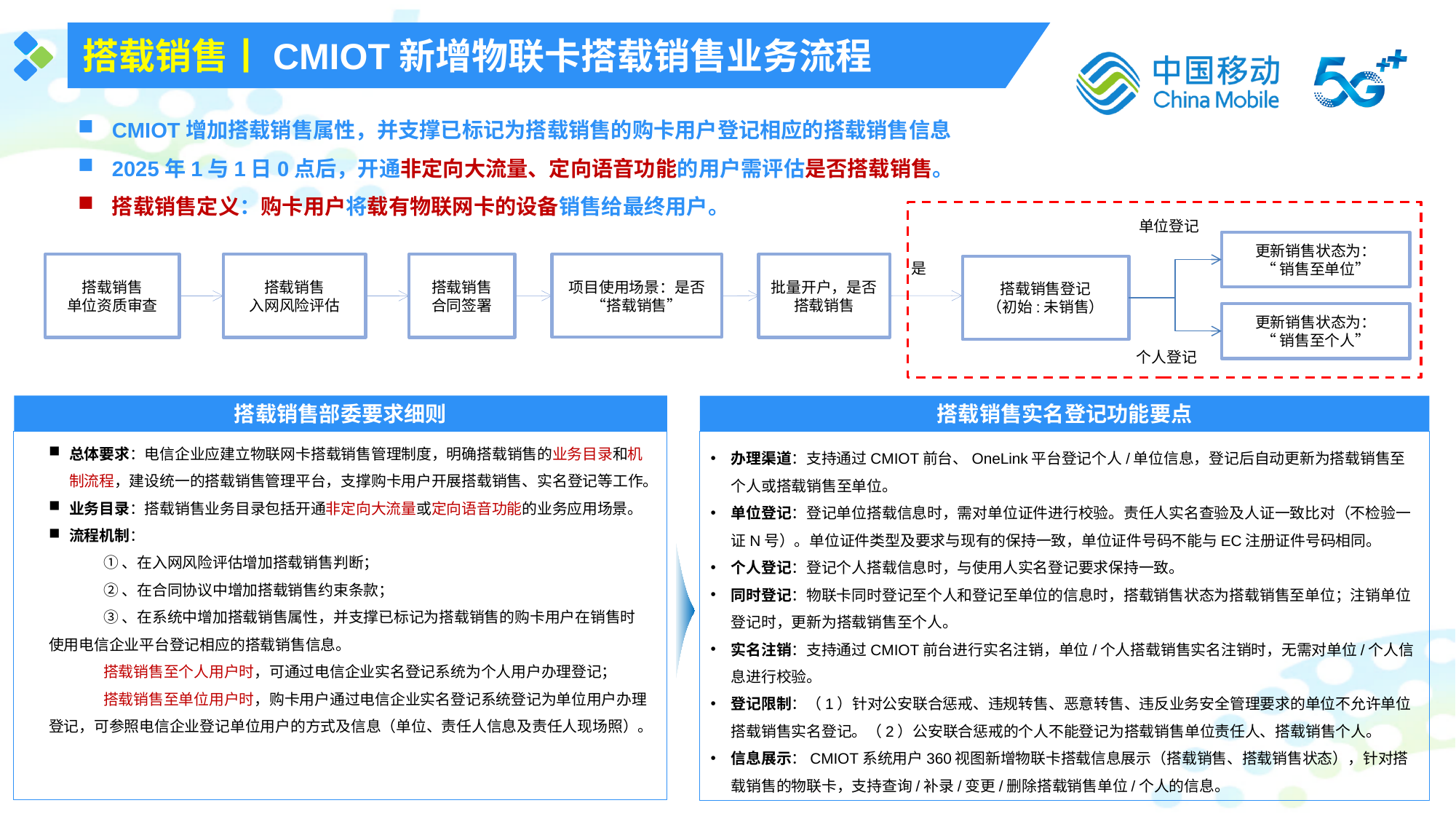

搭载销售丨CMIOT新增物联卡搭载销售业务流程
CMIOT增加搭载销售属性，并支撑已标记为搭载销售的购卡用户登记相应的搭载销售信息
2025年1与1日0点后，开通非定向大流量、定向语音功能的用户需评估是否搭载销售。
搭载销售定义：购卡用户将载有物联网卡的设备销售给最终用户。

单位登记
更新销售状态为：
“销售至单位”
是
批量开户，是否搭载销售
搭载销售
单位资质审查
搭载销售
入网风险评估
项目使用场景：是否“搭载销售”
搭载销售
合同签署
搭载销售登记
（初始:未销售）
更新销售状态为：
“销售至个人”
个人登记
搭载销售部委要求细则
搭载销售实名登记功能要点
总体要求：电信企业应建立物联网卡搭载销售管理制度，明确搭载销售的业务目录和机制流程，建设统一的搭载销售管理平台，支撑购卡用户开展搭载销售、实名登记等工作。
业务目录：搭载销售业务目录包括开通非定向大流量或定向语音功能的业务应用场景。
流程机制：
①、在入网风险评估增加搭载销售判断；
②、在合同协议中增加搭载销售约束条款；
③、在系统中增加搭载销售属性，并支撑已标记为搭载销售的购卡用户在销售时使用电信企业平台登记相应的搭载销售信息。
搭载销售至个人用户时，可通过电信企业实名登记系统为个人用户办理登记；
搭载销售至单位用户时，购卡用户通过电信企业实名登记系统登记为单位用户办理登记，可参照电信企业登记单位用户的方式及信息（单位、责任人信息及责任人现场照）。

办理渠道：支持通过CMIOT前台、OneLink平台登记个人/单位信息，登记后自动更新为搭载销售至个人或搭载销售至单位。
单位登记：登记单位搭载信息时，需对单位证件进行校验。责任人实名查验及人证一致比对（不检验一证N号）。单位证件类型及要求与现有的保持一致，单位证件号码不能与EC注册证件号码相同。
个人登记：登记个人搭载信息时，与使用人实名登记要求保持一致。
同时登记：物联卡同时登记至个人和登记至单位的信息时，搭载销售状态为搭载销售至单位；注销单位登记时，更新为搭载销售至个人。
实名注销：支持通过CMIOT前台进行实名注销，单位/个人搭载销售实名注销时，无需对单位/个人信息进行校验。
登记限制：（1）针对公安联合惩戒、违规转售、恶意转售、违反业务安全管理要求的单位不允许单位搭载销售实名登记。（2）公安联合惩戒的个人不能登记为搭载销售单位责任人、搭载销售个人。
信息展示：CMIOT系统用户360视图新增物联卡搭载信息展示（搭载销售、搭载销售状态），针对搭载销售的物联卡，支持查询/补录/变更/删除搭载销售单位/个人的信息。

2